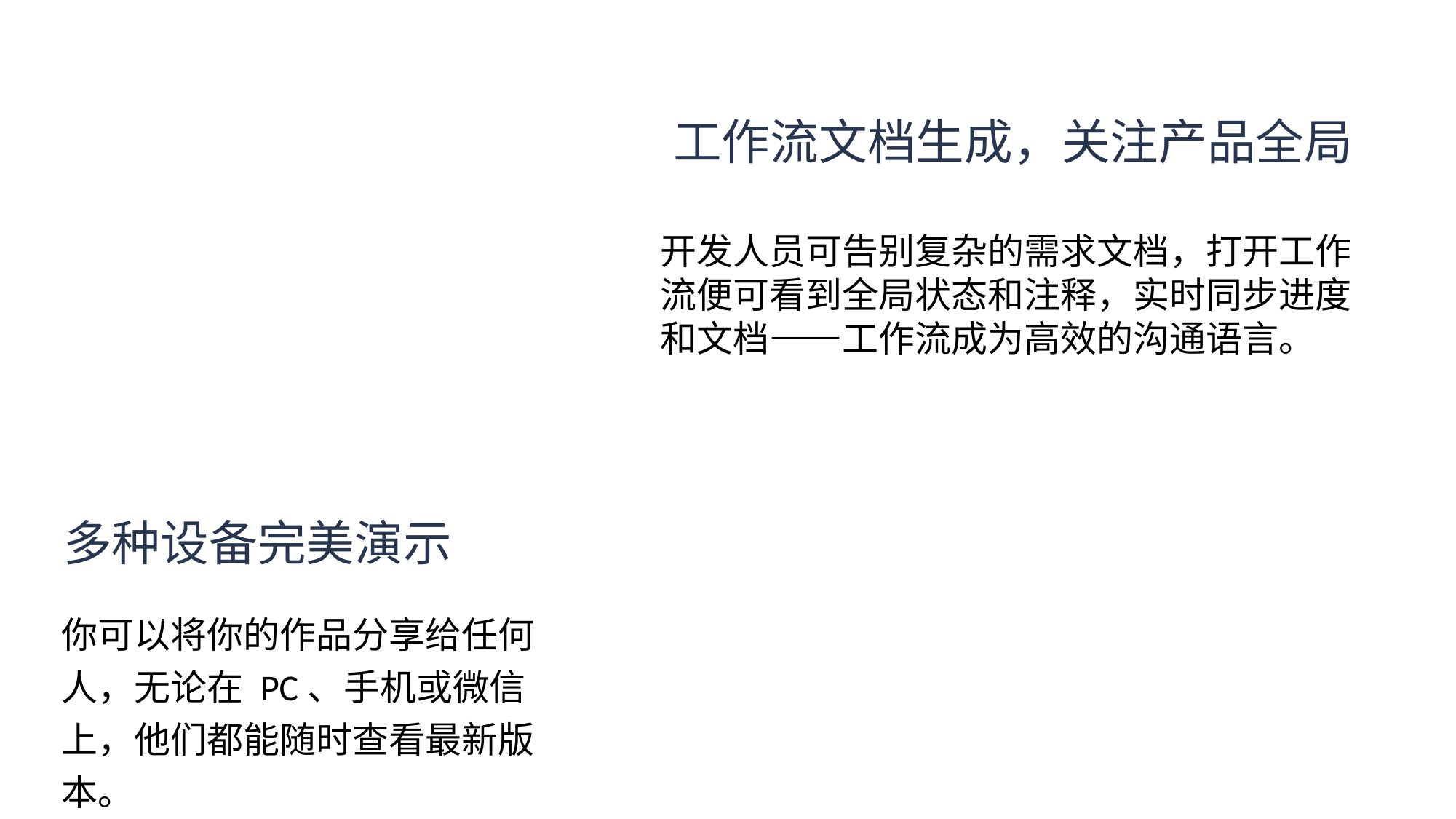

工作流文档生成，关注产品全局
开发人员可告别复杂的需求文档，打开工作流便可看到全局状态和注释，实时同步进度和文档——工作流成为高效的沟通语言。

多种设备完美演示
你可以将你的作品分享给任何人，无论在 PC、手机或微信上，他们都能随时查看最新版本。